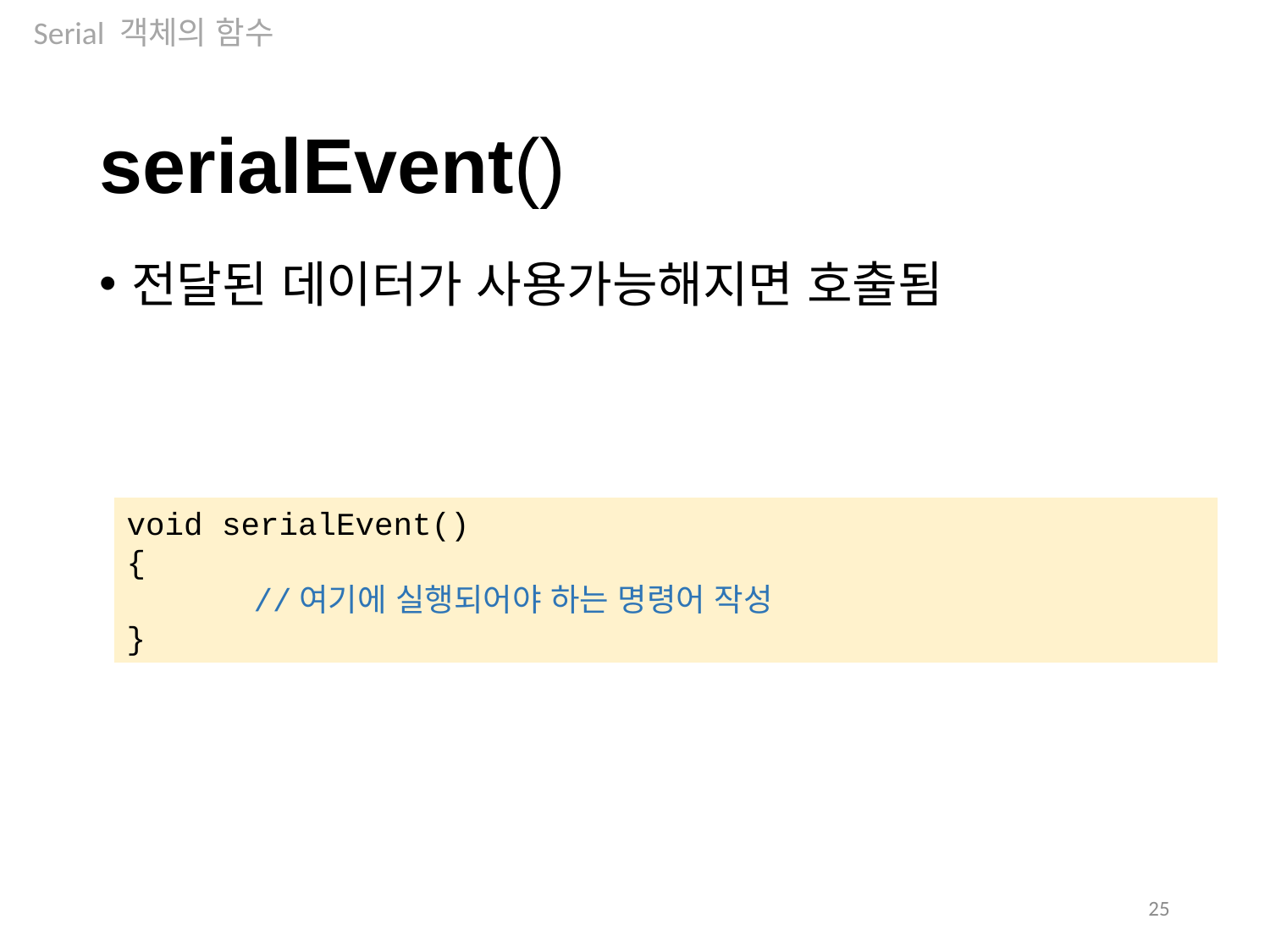

Serial 객체의 함수
serialEvent()
전달된 데이터가 사용가능해지면 호출됨
void serialEvent()
{
	//여기에 실행되어야 하는 명령어 작성
}
25